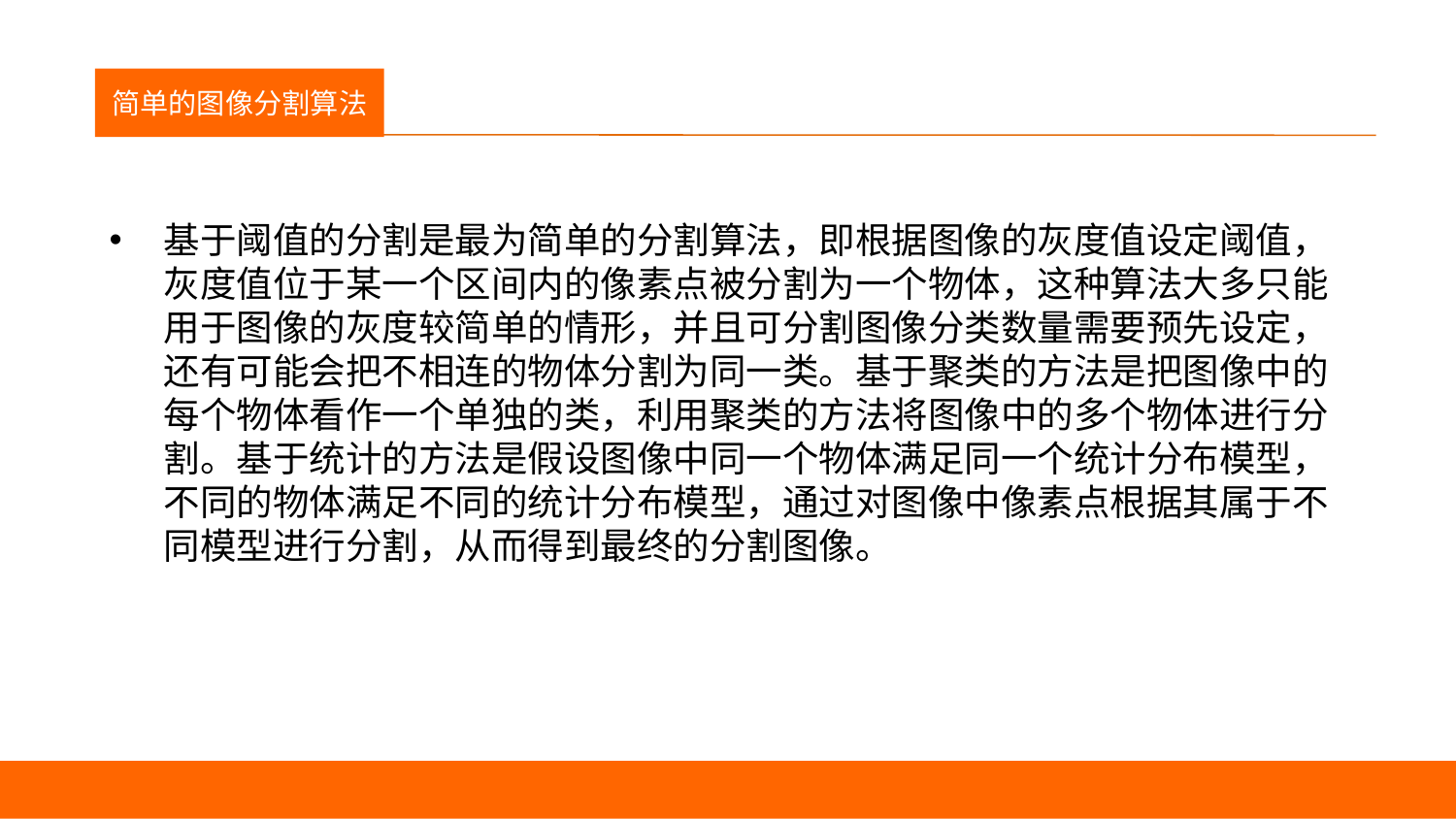

议程
简单的图像分割算法

基于阈值的分割是最为简单的分割算法，即根据图像的灰度值设定阈值，灰度值位于某一个区间内的像素点被分割为一个物体，这种算法大多只能用于图像的灰度较简单的情形，并且可分割图像分类数量需要预先设定，还有可能会把不相连的物体分割为同一类。基于聚类的方法是把图像中的每个物体看作一个单独的类，利用聚类的方法将图像中的多个物体进行分割。基于统计的方法是假设图像中同一个物体满足同一个统计分布模型，不同的物体满足不同的统计分布模型，通过对图像中像素点根据其属于不同模型进行分割，从而得到最终的分割图像。